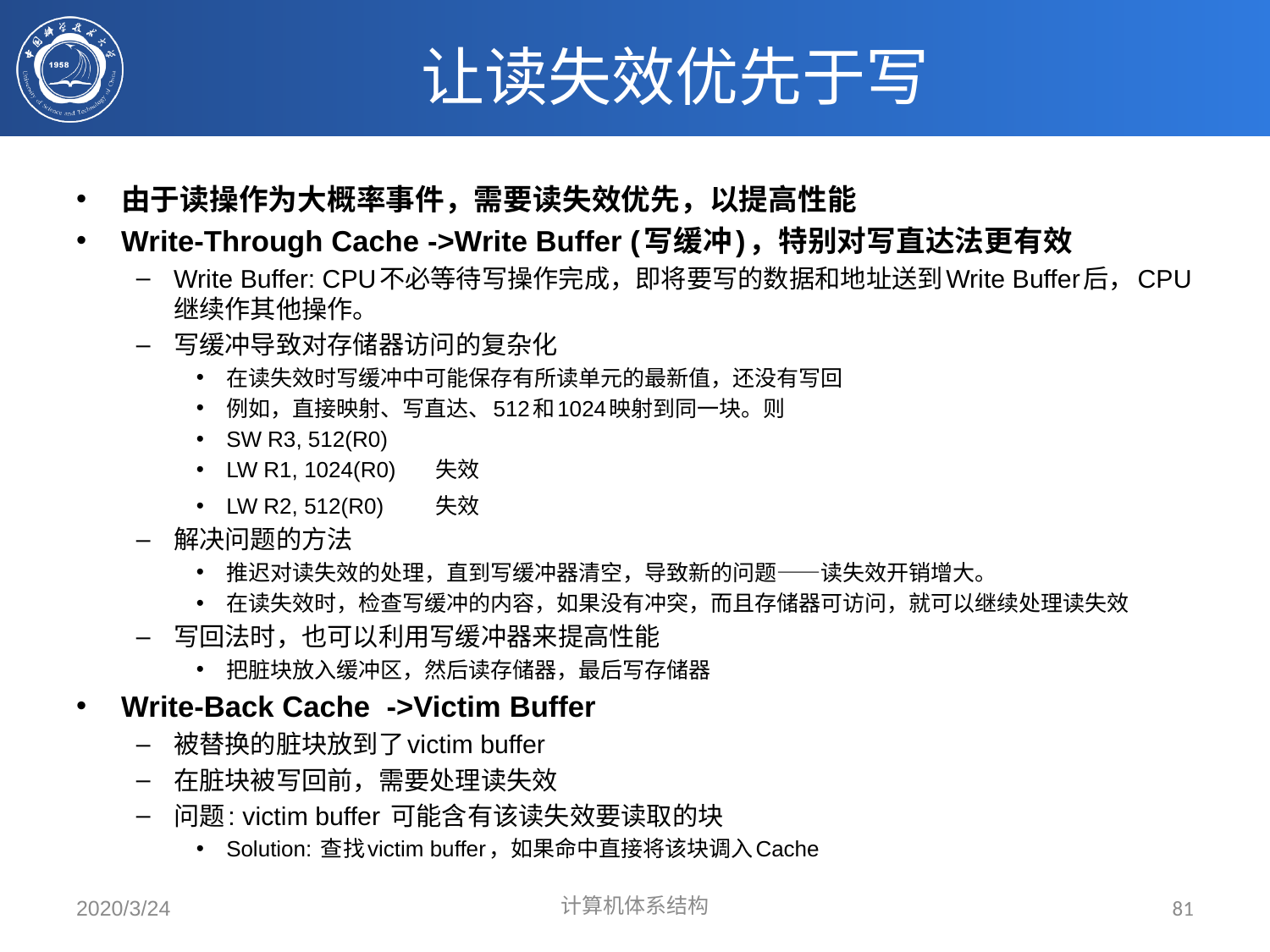

# 让读失效优先于写
由于读操作为大概率事件，需要读失效优先，以提高性能
Write-Through Cache ->Write Buffer (写缓冲)，特别对写直达法更有效
Write Buffer: CPU不必等待写操作完成，即将要写的数据和地址送到Write Buffer后，CPU继续作其他操作。
写缓冲导致对存储器访问的复杂化
在读失效时写缓冲中可能保存有所读单元的最新值，还没有写回
例如，直接映射、写直达、512和1024映射到同一块。则
SW R3, 512(R0)
LW R1, 1024(R0)      失效
LW R2, 512(R0)        失效
解决问题的方法
推迟对读失效的处理，直到写缓冲器清空，导致新的问题——读失效开销增大。
在读失效时，检查写缓冲的内容，如果没有冲突，而且存储器可访问，就可以继续处理读失效
写回法时，也可以利用写缓冲器来提高性能
把脏块放入缓冲区，然后读存储器，最后写存储器
Write-Back Cache  ->Victim Buffer
被替换的脏块放到了victim buffer
在脏块被写回前，需要处理读失效
问题: victim buffer 可能含有该读失效要读取的块
Solution: 查找victim buffer，如果命中直接将该块调入Cache
2020/3/24
计算机体系结构
81